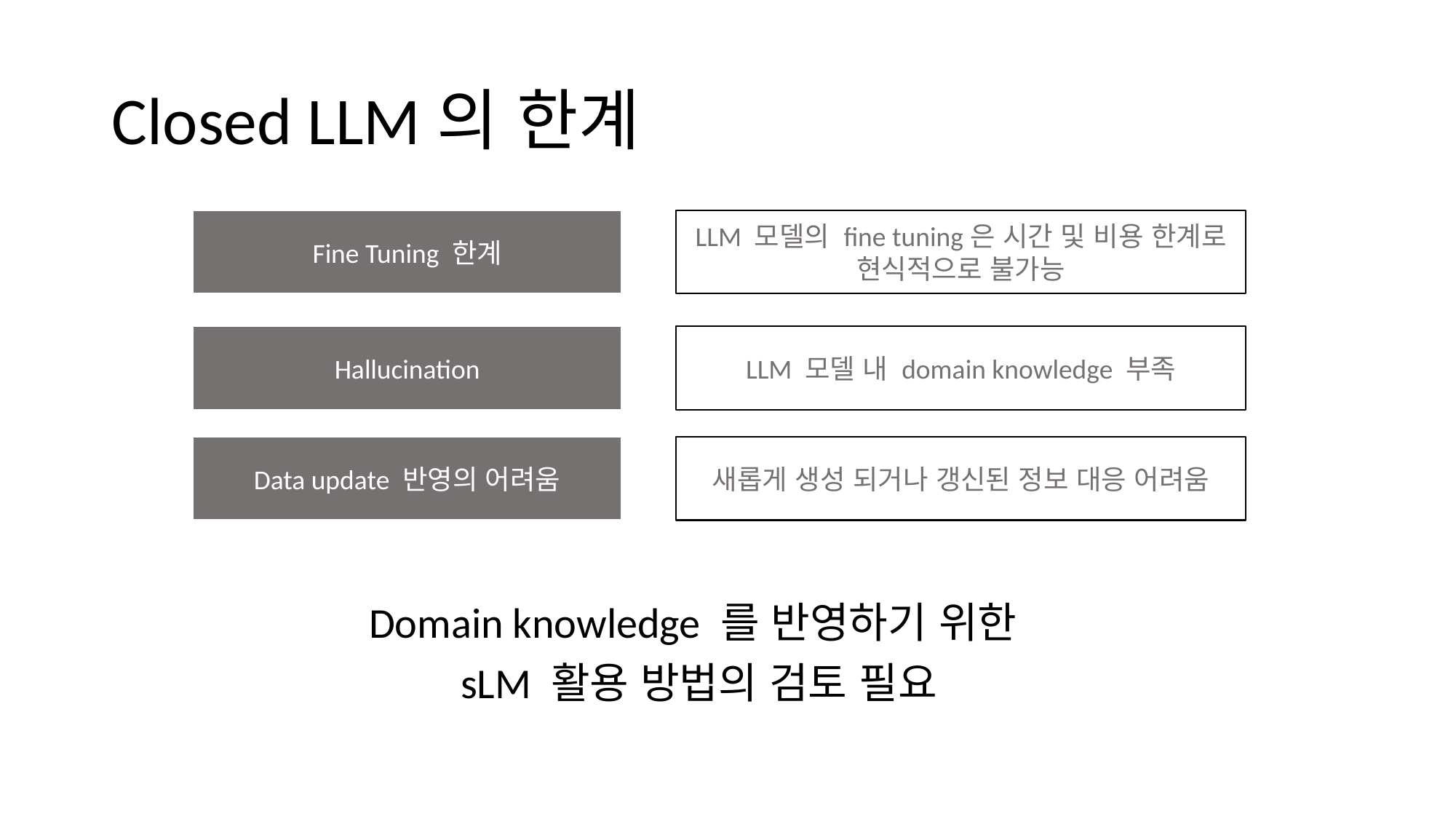

# Closed LLM의 한계
Fine Tuning 한계
LLM 모델의 fine tuning은 시간 및 비용 한계로 현식적으로 불가능
Hallucination
LLM 모델 내 domain knowledge 부족
Data update 반영의 어려움
새롭게 생성 되거나 갱신된 정보 대응 어려움
Domain knowledge 를 반영하기 위한
sLM 활용 방법의 검토 필요